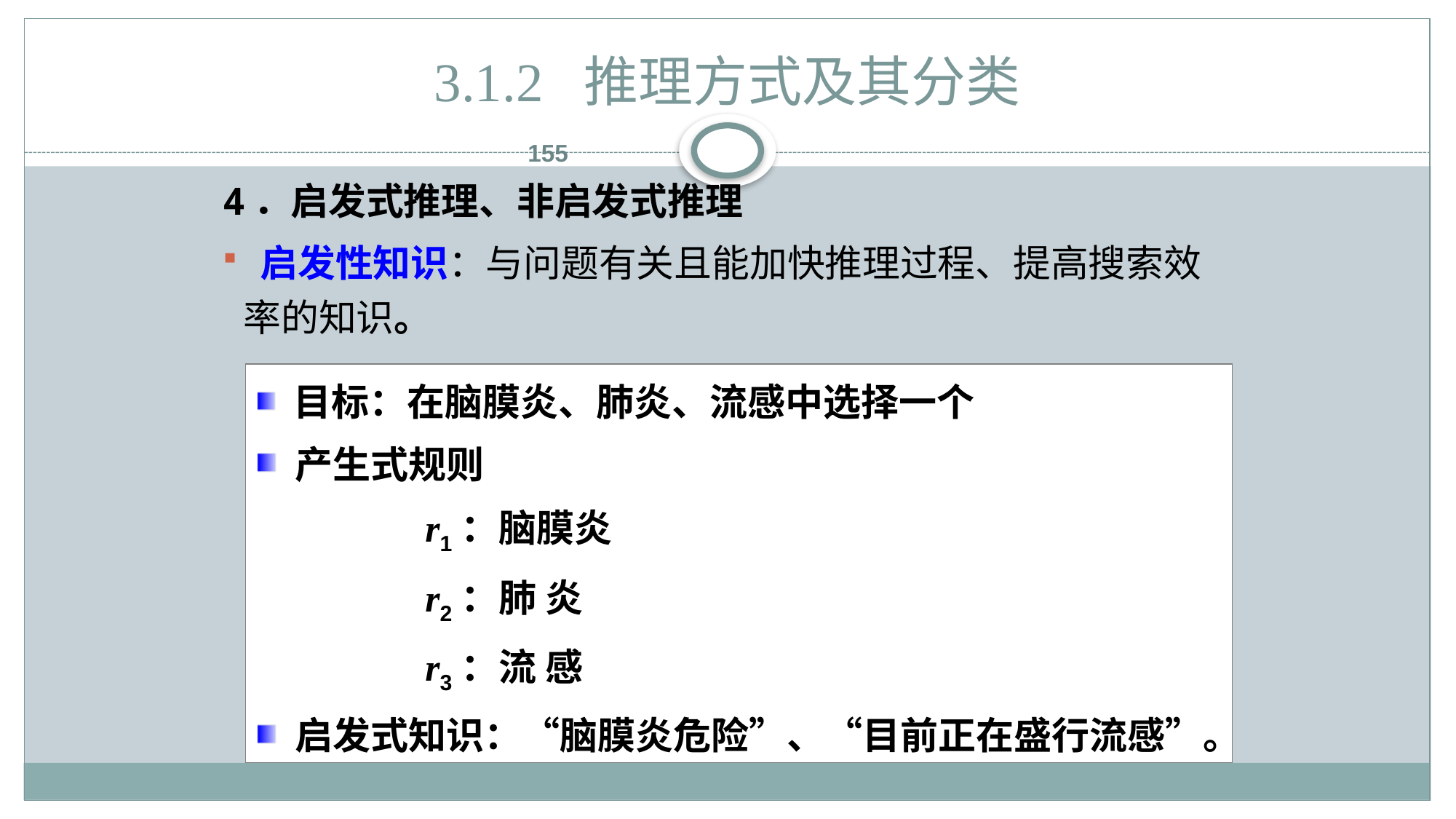

# 3.1.2  推理方式及其分类
155
4．启发式推理、非启发式推理
 启发性知识：与问题有关且能加快推理过程、提高搜索效率的知识。
 目标：在脑膜炎、肺炎、流感中选择一个
 产生式规则
                r1：脑膜炎
                r2：肺 炎
                r3：流 感
 启发式知识：“脑膜炎危险”、“目前正在盛行流感”。